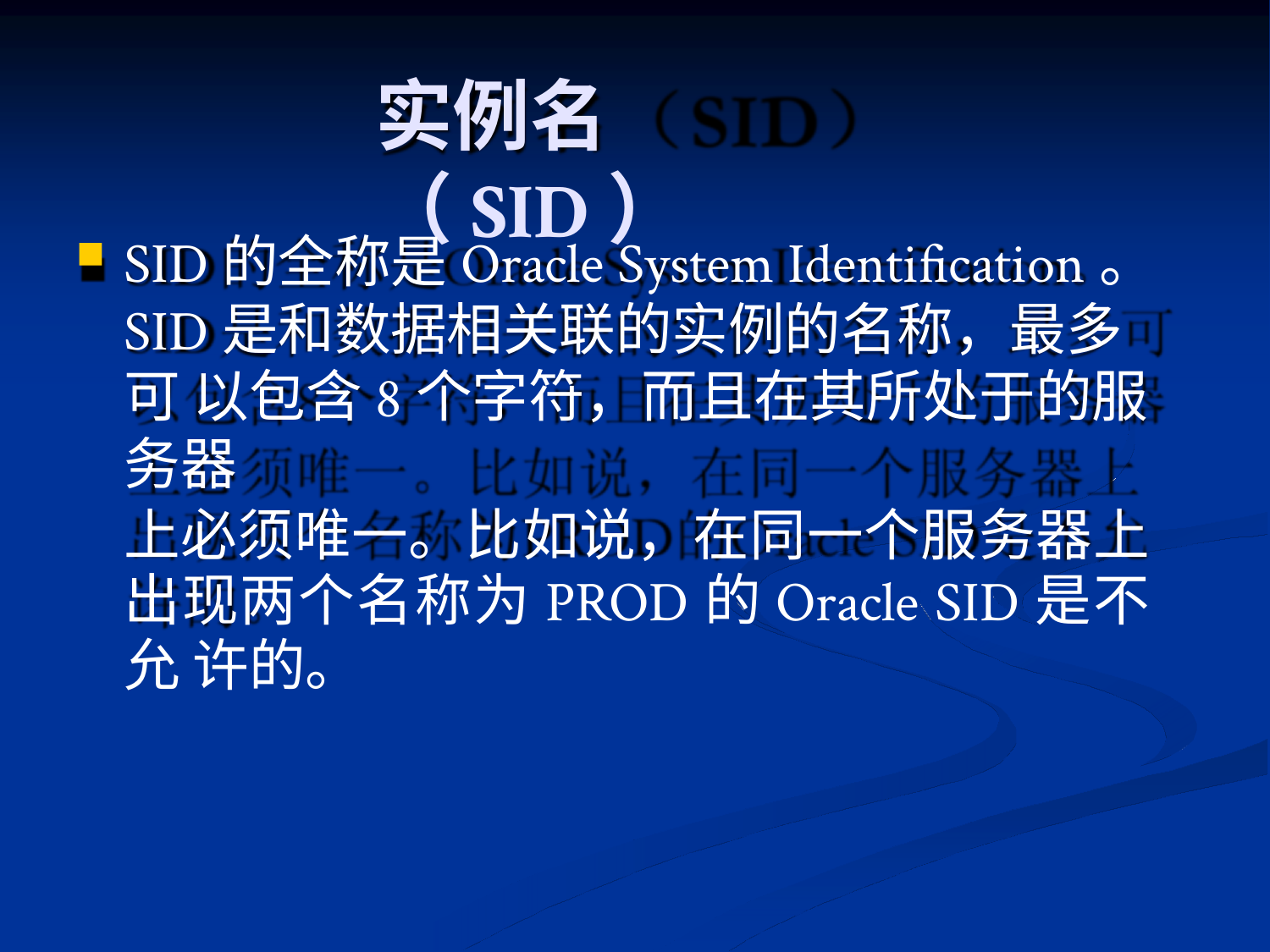

# 实例名（SID）

SID的全称是Oracle System Identification。 SID是和数据相关联的实例的名称，最多可 以包含8个字符，而且在其所处于的服务器
上必须唯一。比如说，在同一个服务器上 出现两个名称为PROD的Oracle SID是不允 许的。